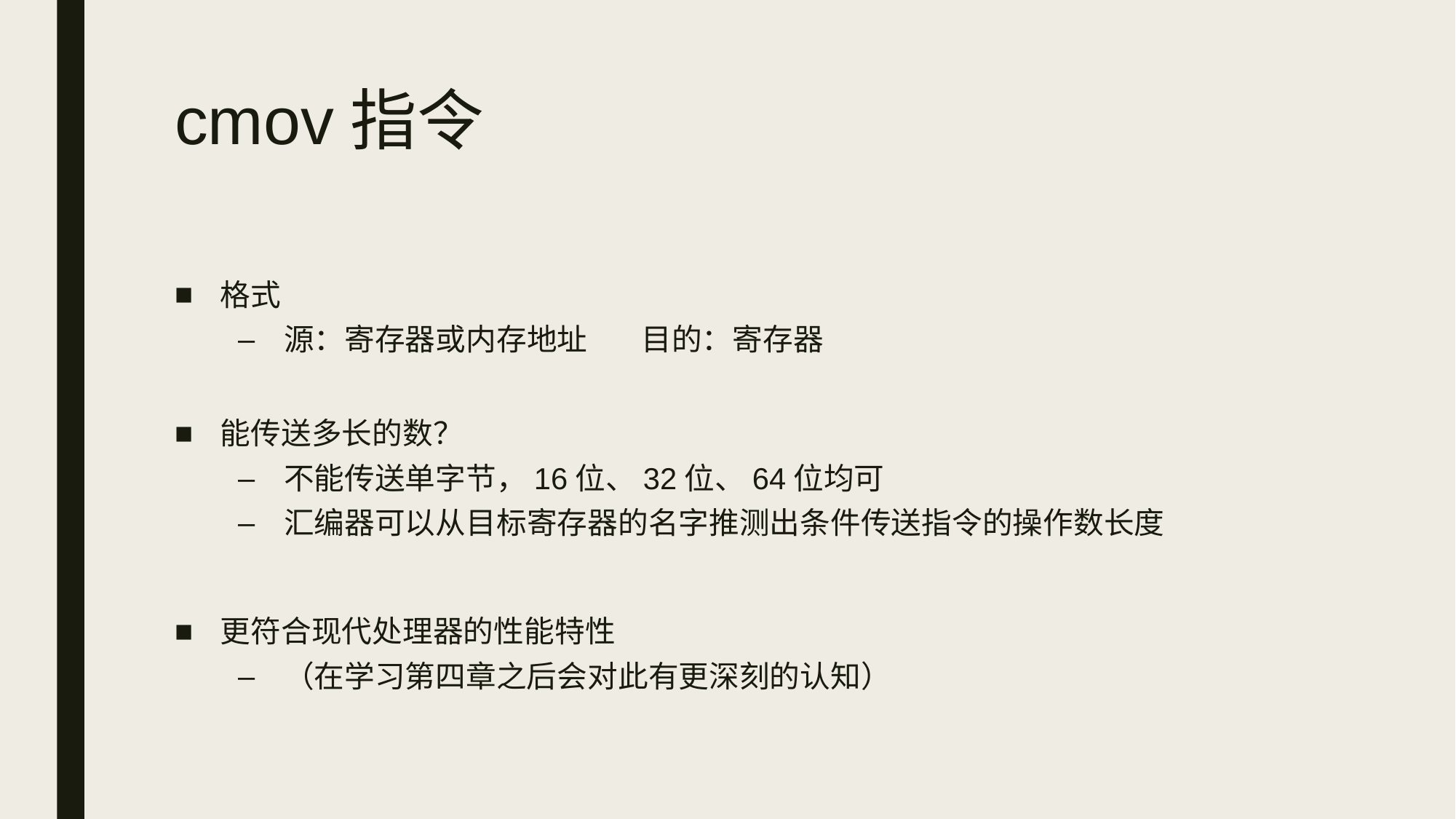

# cmov指令
格式
源：寄存器或内存地址        目的：寄存器

能传送多长的数？
不能传送单字节，16位、32位、64位均可
汇编器可以从目标寄存器的名字推测出条件传送指令的操作数长度

更符合现代处理器的性能特性
（在学习第四章之后会对此有更深刻的认知）